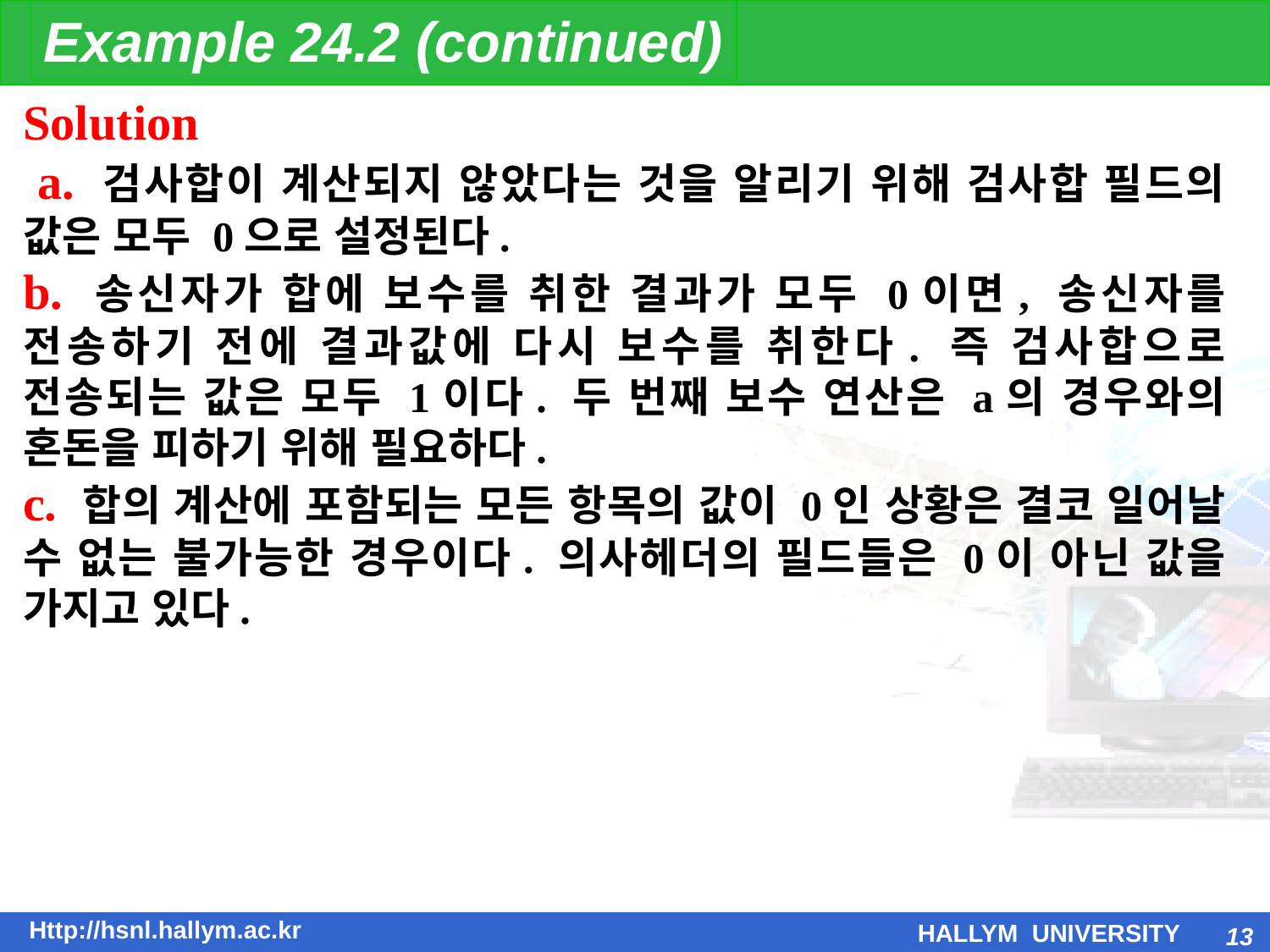

Example 24.2 (continued)
Solution
 a. 검사합이 계산되지 않았다는 것을 알리기 위해 검사합 필드의 값은 모두 0으로 설정된다.
b. 송신자가 합에 보수를 취한 결과가 모두 0이면, 송신자를 전송하기 전에 결과값에 다시 보수를 취한다. 즉 검사합으로 전송되는 값은 모두 1이다. 두 번째 보수 연산은 a의 경우와의 혼돈을 피하기 위해 필요하다.
c. 합의 계산에 포함되는 모든 항목의 값이 0인 상황은 결코 일어날 수 없는 불가능한 경우이다. 의사헤더의 필드들은 0이 아닌 값을 가지고 있다.
13